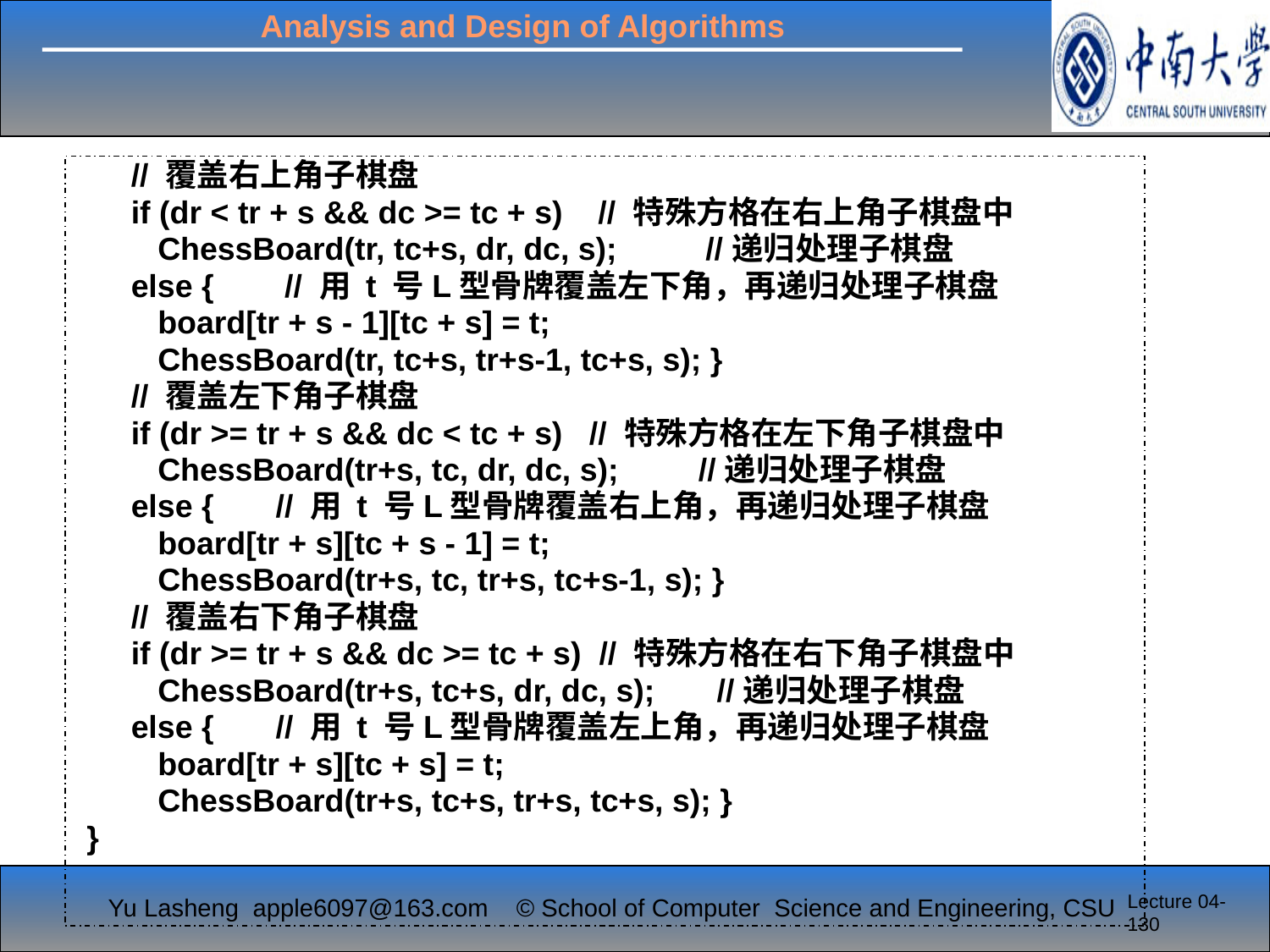

// 覆盖右上角子棋盘
      if (dr < tr + s && dc >= tc + s)    // 特殊方格在右上角子棋盘中
         ChessBoard(tr, tc+s, dr, dc, s);          //递归处理子棋盘
      else {        // 用 t 号L型骨牌覆盖左下角，再递归处理子棋盘
         board[tr + s - 1][tc + s] = t;
         ChessBoard(tr, tc+s, tr+s-1, tc+s, s); }
      // 覆盖左下角子棋盘
      if (dr >= tr + s && dc < tc + s)   // 特殊方格在左下角子棋盘中
         ChessBoard(tr+s, tc, dr, dc, s);         //递归处理子棋盘
      else {       // 用 t 号L型骨牌覆盖右上角，再递归处理子棋盘
         board[tr + s][tc + s - 1] = t;
         ChessBoard(tr+s, tc, tr+s, tc+s-1, s); }
      // 覆盖右下角子棋盘
      if (dr >= tr + s && dc >= tc + s)  // 特殊方格在右下角子棋盘中
         ChessBoard(tr+s, tc+s, dr, dc, s);       //递归处理子棋盘
      else {       // 用 t 号L型骨牌覆盖左上角，再递归处理子棋盘
         board[tr + s][tc + s] = t;
         ChessBoard(tr+s, tc+s, tr+s, tc+s, s); }
 }

Lecture 04-130